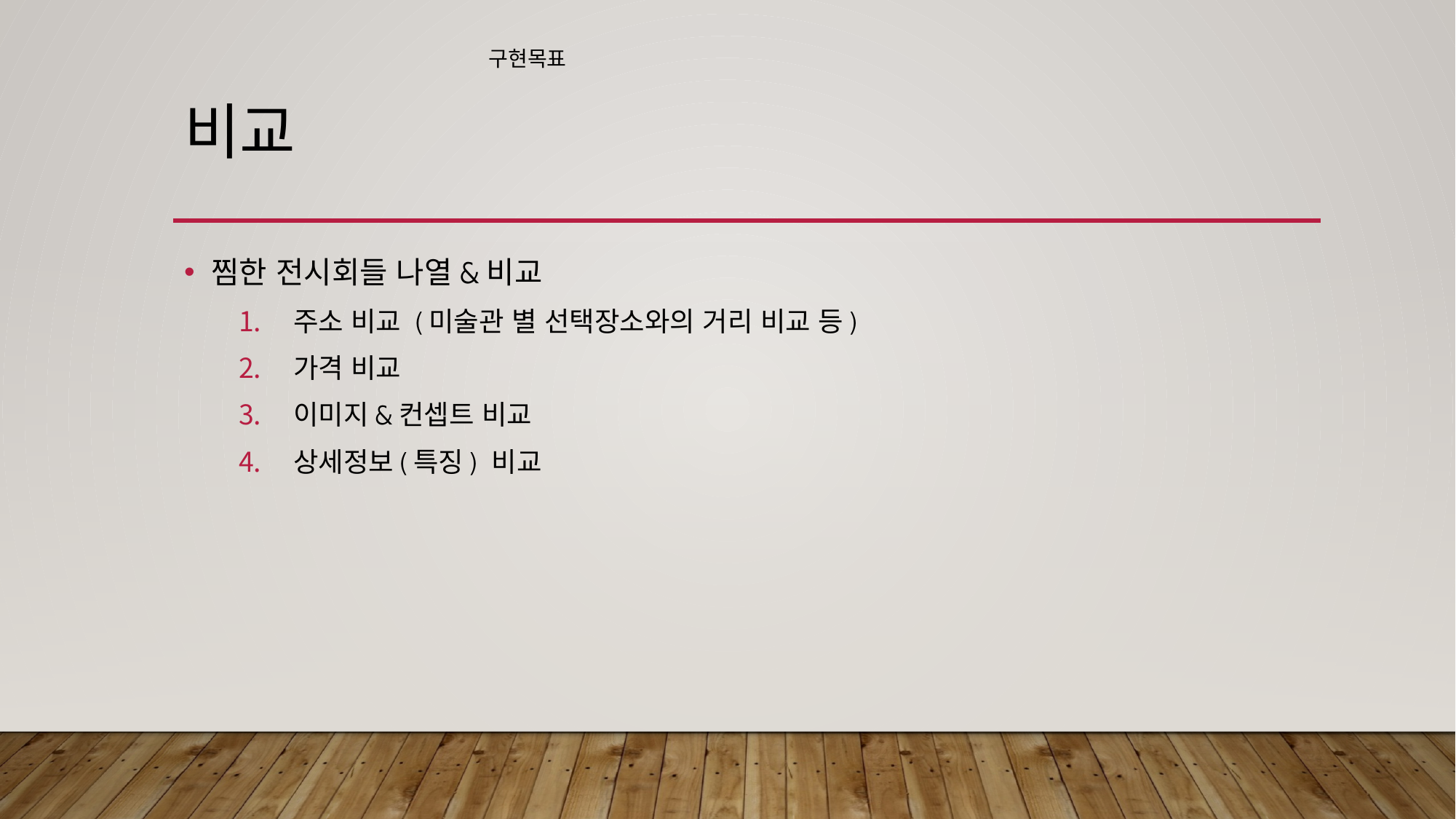

구현목표
# 비교
찜한 전시회들 나열&비교
주소 비교 (미술관 별 선택장소와의 거리 비교 등)
가격 비교
이미지&컨셉트 비교
상세정보(특징) 비교